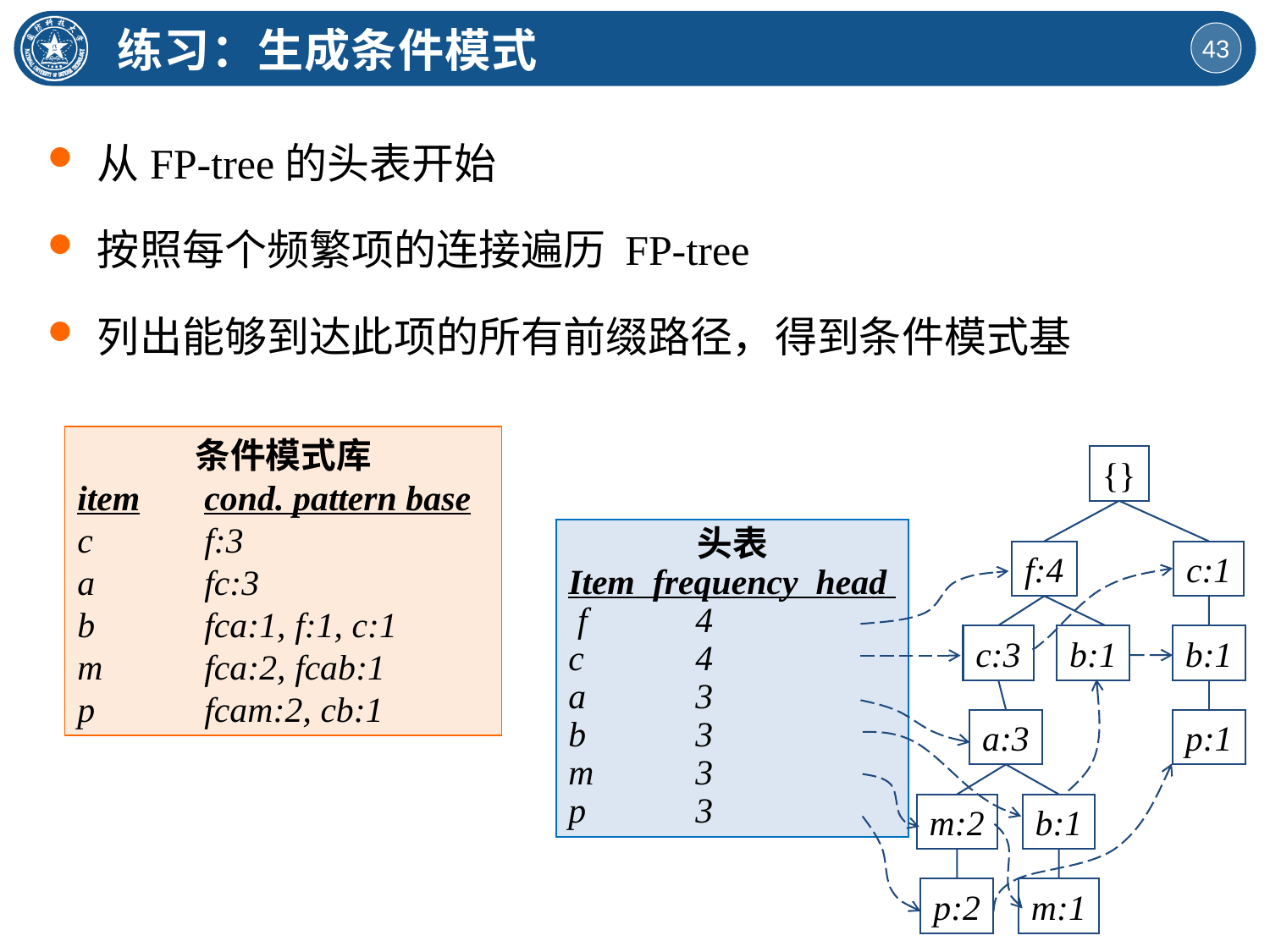

练习：生成条件模式
从FP-tree的头表开始
按照每个频繁项的连接遍历 FP-tree
列出能够到达此项的所有前缀路径，得到条件模式基
条件模式库
item	cond. pattern base
c	f:3
a	fc:3
b	fca:1, f:1, c:1
m	fca:2, fcab:1
p	fcam:2, cb:1
{}
头表
Item  frequency  head
 f	4
c	4
a	3
b	3
m	3
p	3
f:4
c:1

c:3
b:1
b:1

a:3
p:1

m:2
b:1

p:2
m:1